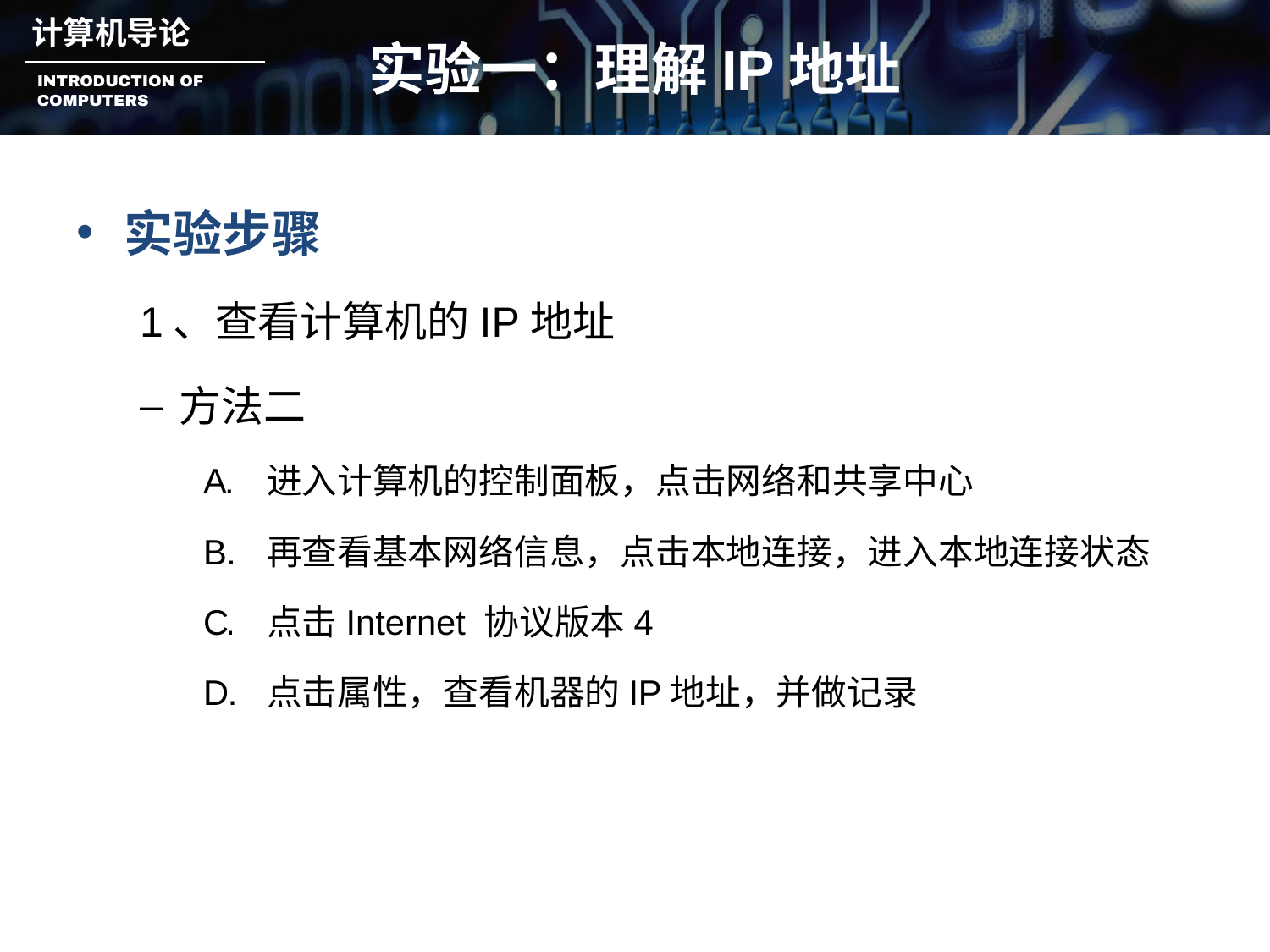

# 实验一：理解IP地址
实验步骤
1、查看计算机的IP地址
方法二
进入计算机的控制面板，点击网络和共享中心
再查看基本网络信息，点击本地连接，进入本地连接状态
点击Internet 协议版本4
点击属性，查看机器的IP地址，并做记录